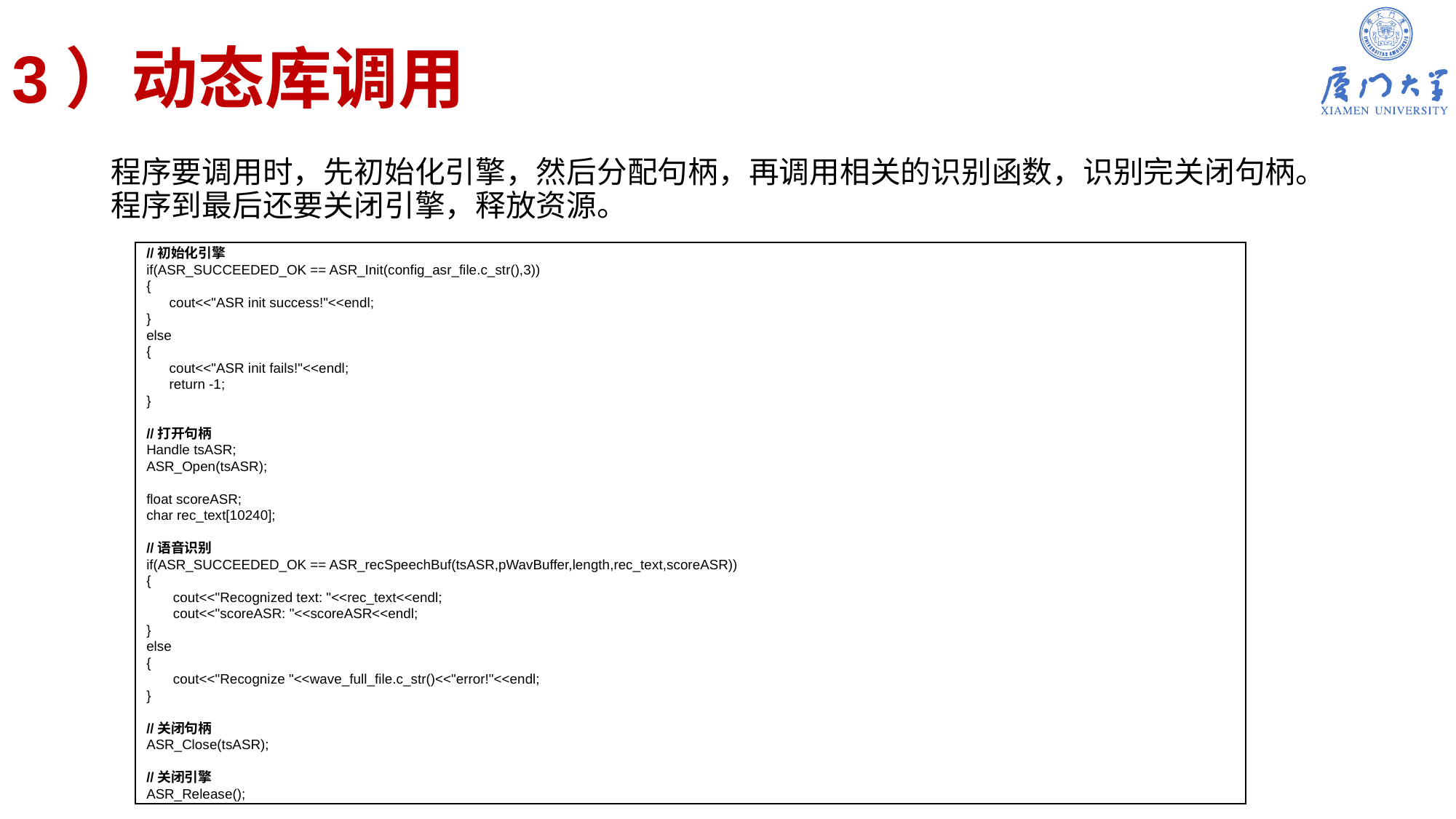

# 3）动态库调用
程序要调用时，先初始化引擎，然后分配句柄，再调用相关的识别函数，识别完关闭句柄。程序到最后还要关闭引擎，释放资源。
//初始化引擎
if(ASR_SUCCEEDED_OK == ASR_Init(config_asr_file.c_str(),3))
{
      cout<<"ASR init success!"<<endl;
}
else
{
      cout<<"ASR init fails!"<<endl;
      return -1;
}

//打开句柄
Handle tsASR;
ASR_Open(tsASR);

float scoreASR;
char rec_text[10240];

//语音识别
if(ASR_SUCCEEDED_OK == ASR_recSpeechBuf(tsASR,pWavBuffer,length,rec_text,scoreASR))
{
       cout<<"Recognized text: "<<rec_text<<endl;
       cout<<"scoreASR: "<<scoreASR<<endl;
}
else
{
       cout<<"Recognize "<<wave_full_file.c_str()<<"error!"<<endl;
}

//关闭句柄
ASR_Close(tsASR);

//关闭引擎
ASR_Release();